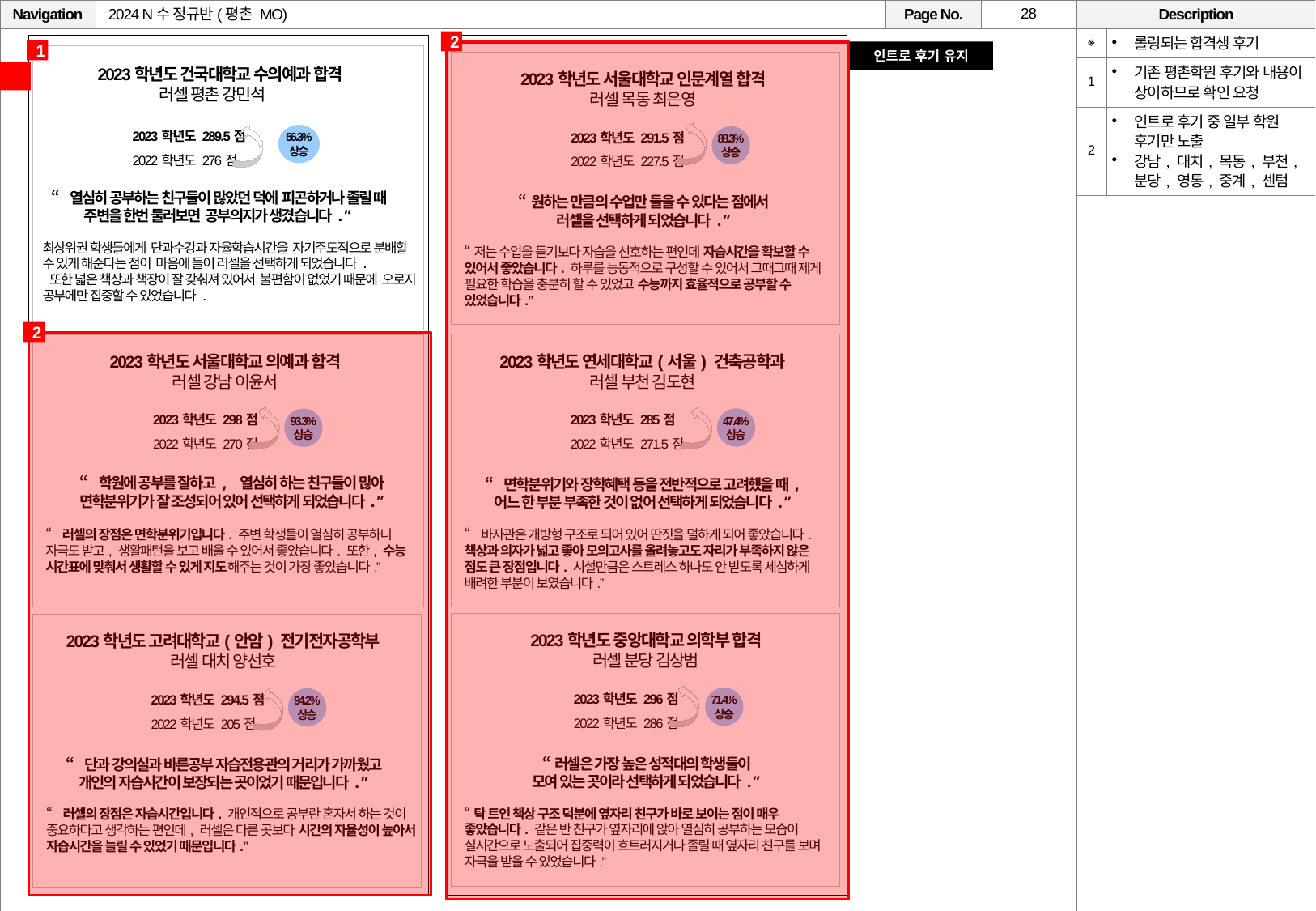

# 2024 N수 정규반(평촌 MO)
| ※ | 롤링되는 합격생 후기 |
| --- | --- |
| 1 | 기존 평촌학원 후기와 내용이 상이하므로 확인 요청 |
| 2 | 인트로 후기 중 일부 학원 후기만 노출 강남, 대치, 목동, 부천, 분당, 영통, 중계, 센텀 |
2

1
인트로 후기 유지

2023학년도 건국대학교 수의예과 합격
러셀 평촌 강민석
학원 후기 사용
2023학년도 서울대학교 인문계열 합격
러셀 목동 최은영
2023학년도 289.5점
2022학년도 276점
56.3%
상승
2023학년도 291.5점
2022학년도 227.5점
88.3%
상승

“열심히 공부하는 친구들이 많았던 덕에  피곤하거나 졸릴 때 주변을 한번 둘러보면  공부의지가 생겼습니다.”
“원하는 만큼의 수업만 들을 수 있다는 점에서
러셀을 선택하게 되었습니다.”
최상위권 학생들에게  단과수강과 자율학습시간을  자기주도적으로 분배할 수 있게 해준다는 점이  마음에 들어 러셀을 선택하게 되었습니다.
 또한 넓은 책상과 책장이 잘 갖춰져 있어서  불편함이 없었기 때문에  오로지 공부에만 집중할 수 있었습니다.
“저는 수업을 듣기보다 자습을 선호하는 편인데 자습시간을 확보할 수 있어서 좋았습니다. 하루를 능동적으로 구성할 수 있어서 그때그때 제게 필요한 학습을 충분히 할 수 있었고 수능까지 효율적으로 공부할 수 있었습니다.”
2

2023학년도 연세대학교(서울) 건축공학과
러셀 부천 김도현
2023학년도 서울대학교 의예과 합격
러셀 강남 이윤서
2023학년도 285점
2022학년도 271.5점
47.4%
상승
2023학년도 298점
2022학년도 270점
93.3%
상승

“학원에 공부를 잘하고, 열심히 하는 친구들이 많아
면학분위기가 잘 조성되어 있어 선택하게 되었습니다.”
“면학분위기와 장학혜택 등을 전반적으로 고려했을 때,
어느 한 부분 부족한 것이 없어 선택하게 되었습니다.”
“바자관은 개방형 구조로 되어 있어 딴짓을 덜하게 되어 좋았습니다. 책상과 의자가 넓고 좋아 모의고사를 올려놓고도 자리가 부족하지 않은 점도 큰 장점입니다. 시설만큼은 스트레스 하나도 안 받도록 세심하게 배려한 부분이 보였습니다.”
“러셀의 장점은 면학분위기입니다. 주변 학생들이 열심히 공부하니 자극도 받고, 생활패턴을 보고 배울 수 있어서 좋았습니다. 또한, 수능 시간표에 맞춰서 생활할 수 있게 지도해주는 것이 가장 좋았습니다.”

2023학년도 중앙대학교 의학부 합격
러셀 분당 김상범
2023학년도 고려대학교(안암) 전기전자공학부
러셀 대치 양선호
2023학년도 296점
2022학년도 286점
71.4%
상승
2023학년도 294.5점
2022학년도 205점
94.2%
상승

“러셀은 가장 높은 성적대의 학생들이
모여 있는 곳이라 선택하게 되었습니다.”
“단과 강의실과 바른공부 자습전용관의 거리가 가까웠고
개인의 자습시간이 보장되는 곳이었기 때문입니다.”
“탁 트인 책상 구조 덕분에 옆자리 친구가 바로 보이는 점이 매우 좋았습니다. 같은 반 친구가 옆자리에 앉아 열심히 공부하는 모습이 실시간으로 노출되어 집중력이 흐트러지거나 졸릴 때 옆자리 친구를 보며 자극을 받을 수 있었습니다.”
“러셀의 장점은 자습시간입니다. 개인적으로 공부란 혼자서 하는 것이 중요하다고 생각하는 편인데, 러셀은 다른 곳보다 시간의 자율성이 높아서 자습시간을 늘릴 수 있었기 때문입니다.”